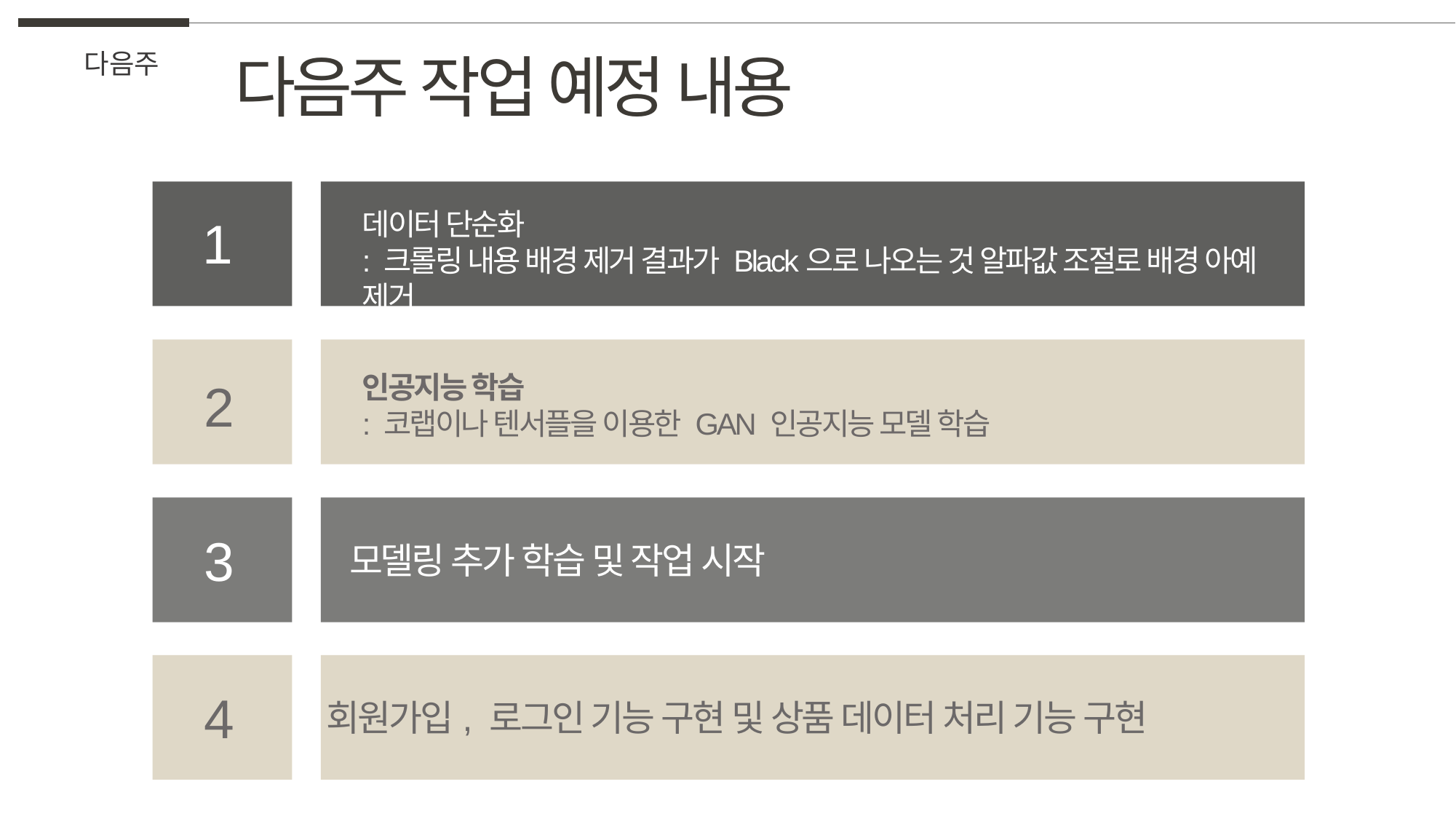

다음주 작업 예정 내용
다음주

데이터 단순화
: 크롤링 내용 배경 제거 결과가 Black으로 나오는 것 알파값 조절로 배경 아예 제거
1

인공지능 학습
: 코랩이나 텐서플을 이용한 GAN 인공지능 모델 학습
2

3
모델링 추가 학습 및 작업 시작

4
회원가입, 로그인 기능 구현 및 상품 데이터 처리 기능 구현